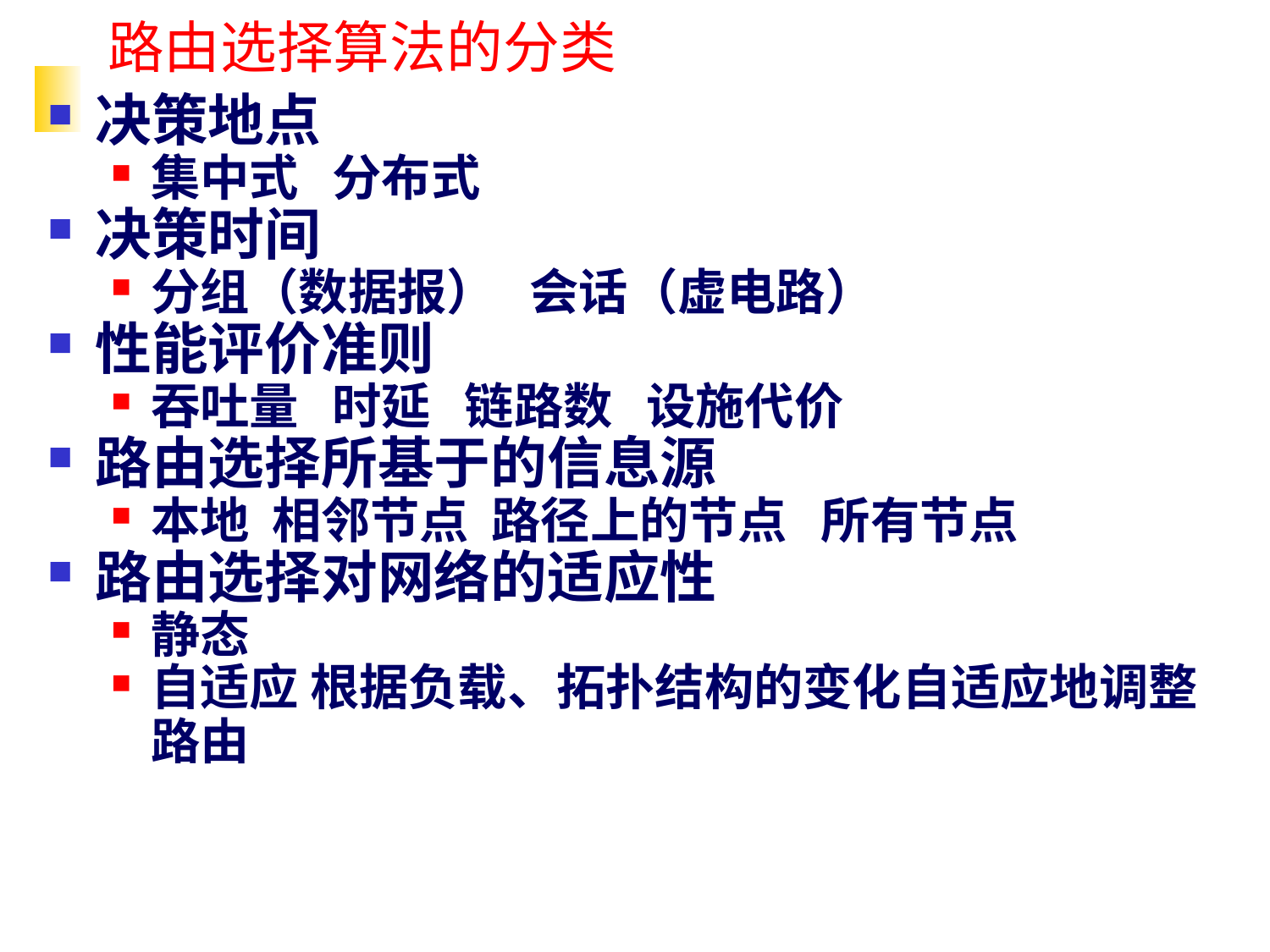

# 路由选择算法的分类
决策地点
集中式   分布式
决策时间
分组（数据报）   会话（虚电路）
性能评价准则
吞吐量   时延   链路数   设施代价
路由选择所基于的信息源
本地  相邻节点  路径上的节点   所有节点
路由选择对网络的适应性
静态
自适应 根据负载、拓扑结构的变化自适应地调整路由